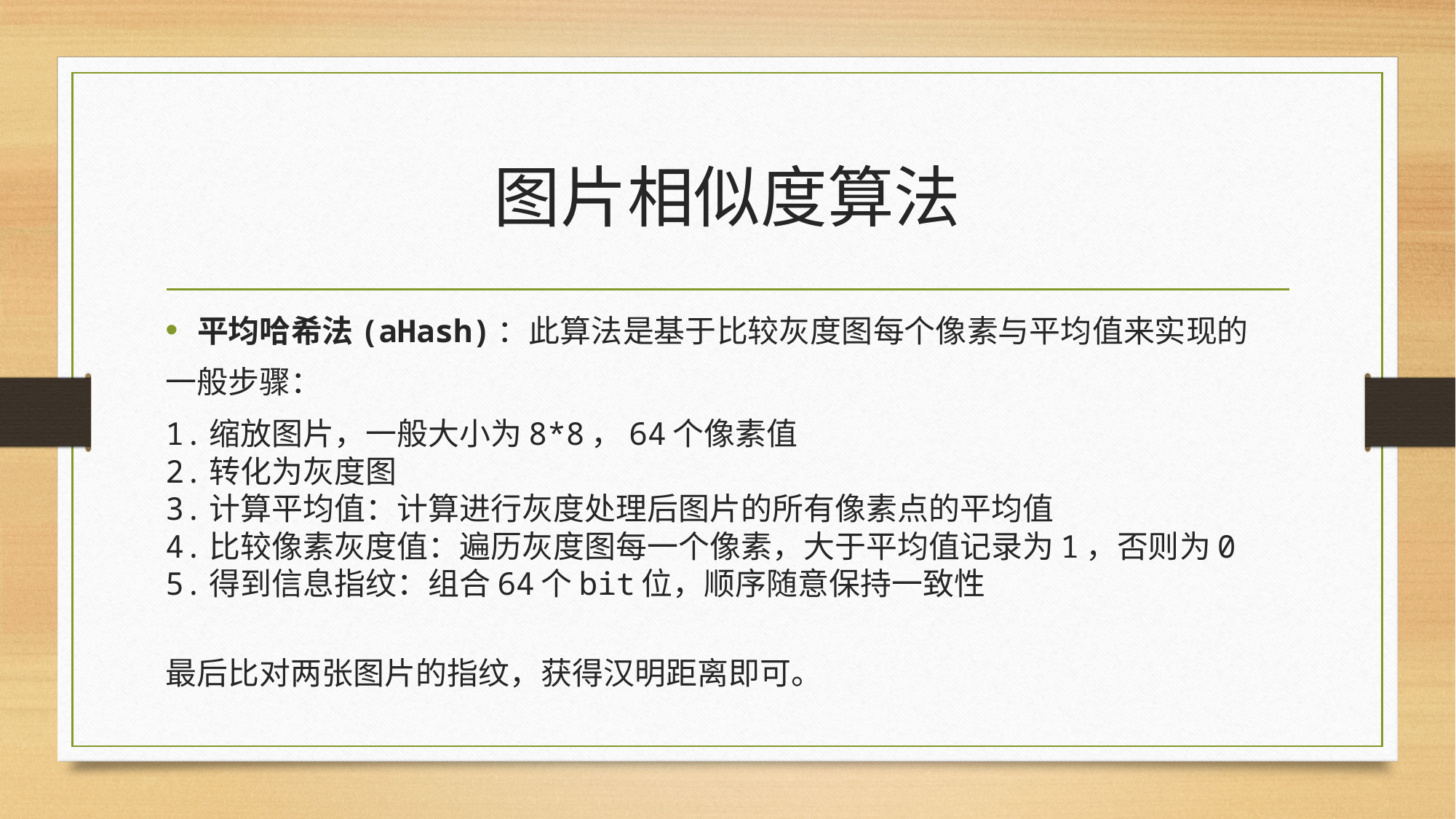

# 图片相似度算法
平均哈希法(aHash)：此算法是基于比较灰度图每个像素与平均值来实现的
一般步骤：
1.缩放图片，一般大小为8*8，64个像素值
2.转化为灰度图
3.计算平均值：计算进行灰度处理后图片的所有像素点的平均值
4.比较像素灰度值：遍历灰度图每一个像素，大于平均值记录为1，否则为0
5.得到信息指纹：组合64个bit位，顺序随意保持一致性
最后比对两张图片的指纹，获得汉明距离即可。